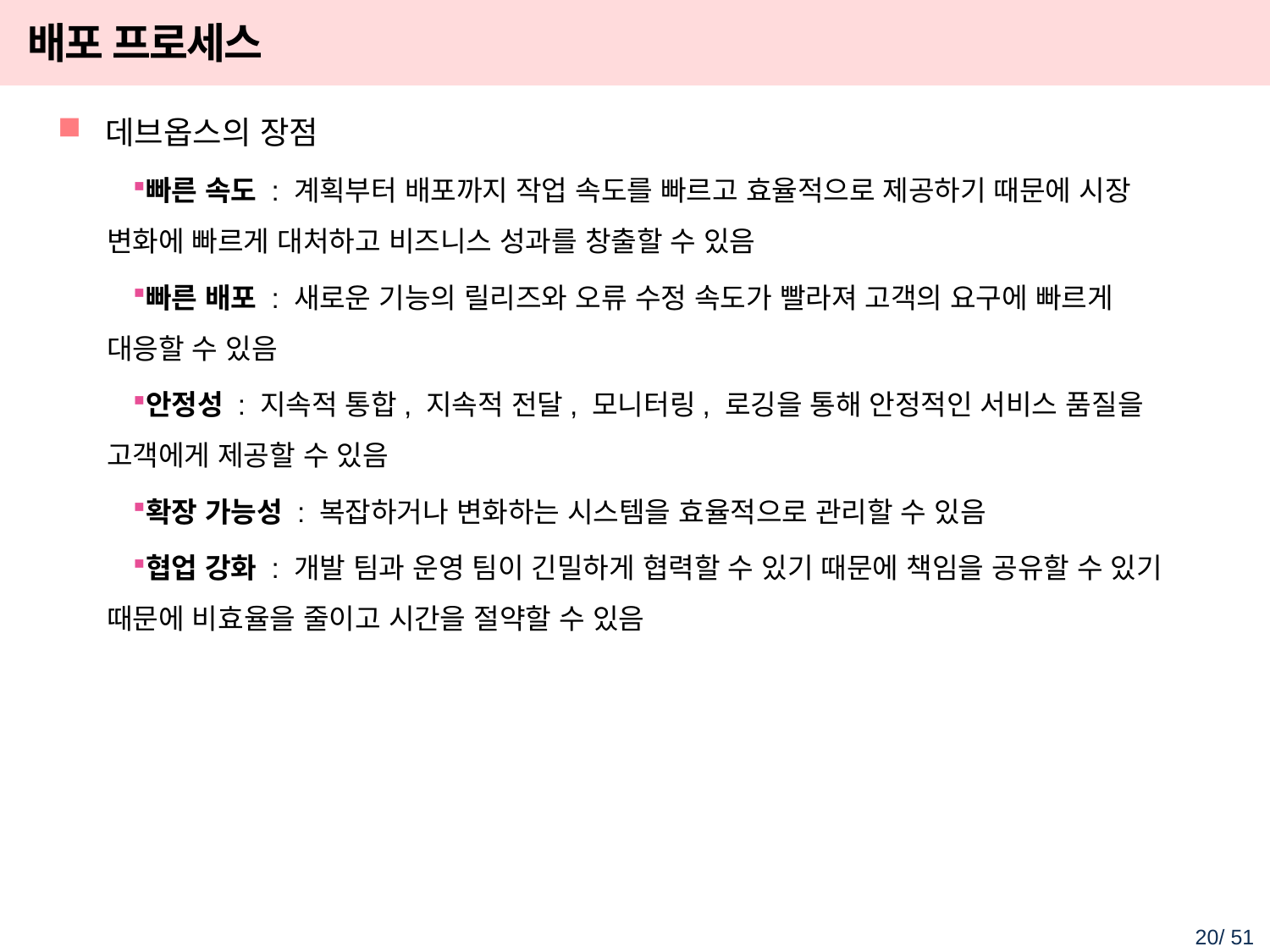

# 배포 프로세스
데브옵스의 장점
빠른 속도 : 계획부터 배포까지 작업 속도를 빠르고 효율적으로 제공하기 때문에 시장 변화에 빠르게 대처하고 비즈니스 성과를 창출할 수 있음
빠른 배포 : 새로운 기능의 릴리즈와 오류 수정 속도가 빨라져 고객의 요구에 빠르게 대응할 수 있음
안정성 : 지속적 통합, 지속적 전달, 모니터링, 로깅을 통해 안정적인 서비스 품질을 고객에게 제공할 수 있음
확장 가능성 : 복잡하거나 변화하는 시스템을 효율적으로 관리할 수 있음
협업 강화 : 개발 팀과 운영 팀이 긴밀하게 협력할 수 있기 때문에 책임을 공유할 수 있기 때문에 비효율을 줄이고 시간을 절약할 수 있음